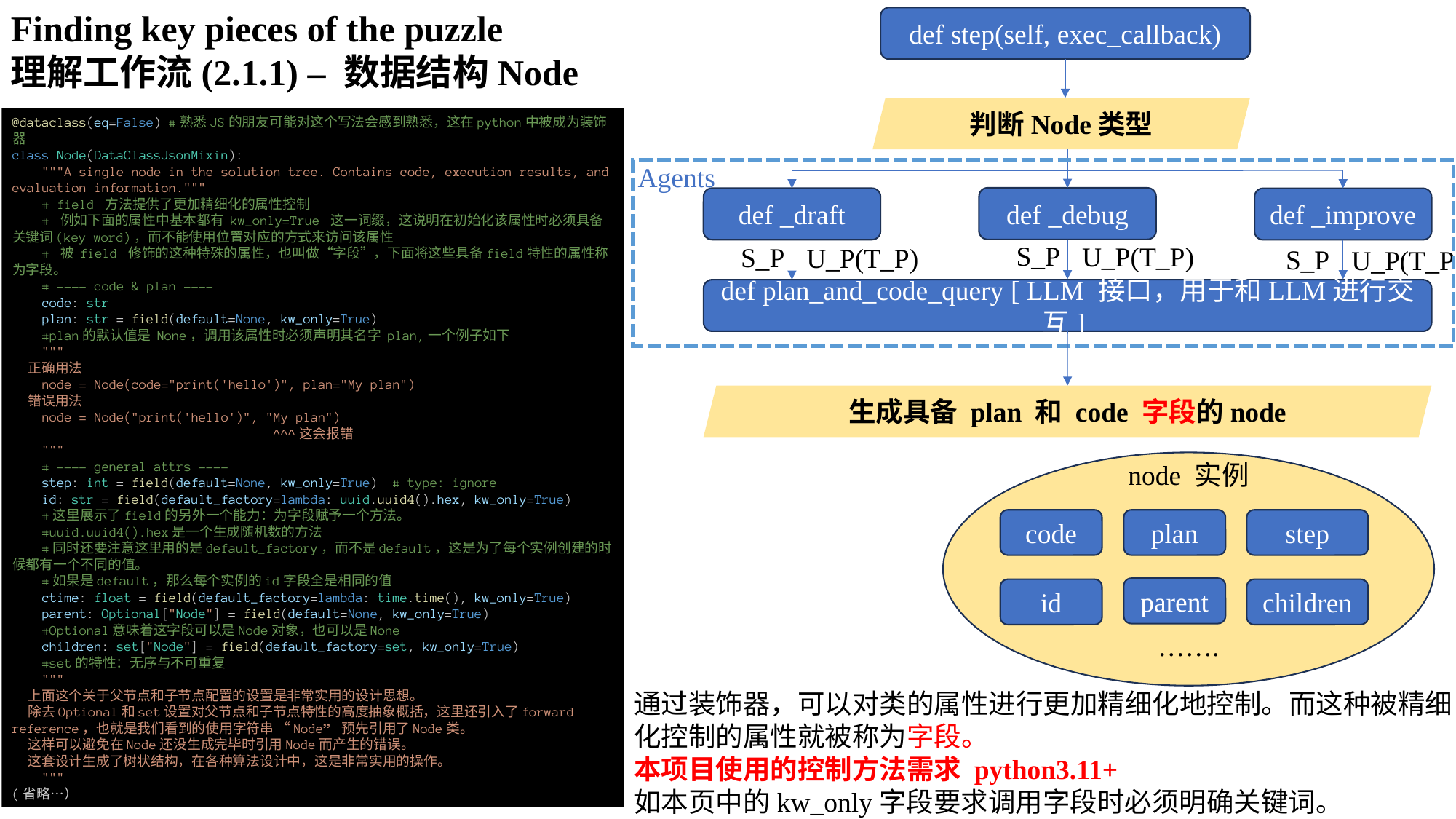

Finding key pieces of the puzzle
理解工作流(2.1.1) – 数据结构Node
def step(self, exec_callback)
判断Node类型
@dataclass(eq=False) #熟悉JS的朋友可能对这个写法会感到熟悉，这在python中被成为装饰器
class Node(DataClassJsonMixin):
    """A single node in the solution tree. Contains code, execution results, and evaluation information."""
    # field 方法提供了更加精细化的属性控制
    # 例如下面的属性中基本都有 kw_only=True 这一词缀，这说明在初始化该属性时必须具备关键词(key word)，而不能使用位置对应的方式来访问该属性
    # 被 field 修饰的这种特殊的属性，也叫做“字段”，下面将这些具备field特性的属性称为字段。
    # ---- code & plan ----
    code: str
    plan: str = field(default=None, kw_only=True)
    #plan的默认值是 None，调用该属性时必须声明其名字 plan,一个例子如下
    """
    正确用法
    node = Node(code="print('hello')", plan="My plan")
    错误用法
    node = Node("print('hello')", "My plan")
                                   ^^^这会报错
    """
    # ---- general attrs ----
    step: int = field(default=None, kw_only=True)  # type: ignore
    id: str = field(default_factory=lambda: uuid.uuid4().hex, kw_only=True)
    #这里展示了field的另外一个能力：为字段赋予一个方法。
    #uuid.uuid4().hex是一个生成随机数的方法
    #同时还要注意这里用的是default_factory，而不是default，这是为了每个实例创建的时候都有一个不同的值。
    #如果是default，那么每个实例的id字段全是相同的值
    ctime: float = field(default_factory=lambda: time.time(), kw_only=True)
    parent: Optional["Node"] = field(default=None, kw_only=True)
    #Optional意味着这字段可以是Node对象，也可以是None
    children: set["Node"] = field(default_factory=set, kw_only=True)
    #set的特性：无序与不可重复
    """
    上面这个关于父节点和子节点配置的设置是非常实用的设计思想。
    除去Optional和set设置对父节点和子节点特性的高度抽象概括，这里还引入了forward reference，也就是我们看到的使用字符串 “Node” 预先引用了Node类。
    这样可以避免在Node还没生成完毕时引用Node而产生的错误。
    这套设计生成了树状结构，在各种算法设计中，这是非常实用的操作。
    """
(省略…）
Agents

def _debug
def _draft
def _improve
S_P
U_P(T_P)
S_P
U_P(T_P)
S_P
U_P(T_P)
def plan_and_code_query [ LLM 接口，用于和LLM进行交互]
生成具备 plan 和 code 字段的node

node 实例
code
plan
step
parent
id
children
…….
通过装饰器，可以对类的属性进行更加精细化地控制。而这种被精细
化控制的属性就被称为字段。
本项目使用的控制方法需求 python3.11+
如本页中的kw_only字段要求调用字段时必须明确关键词。